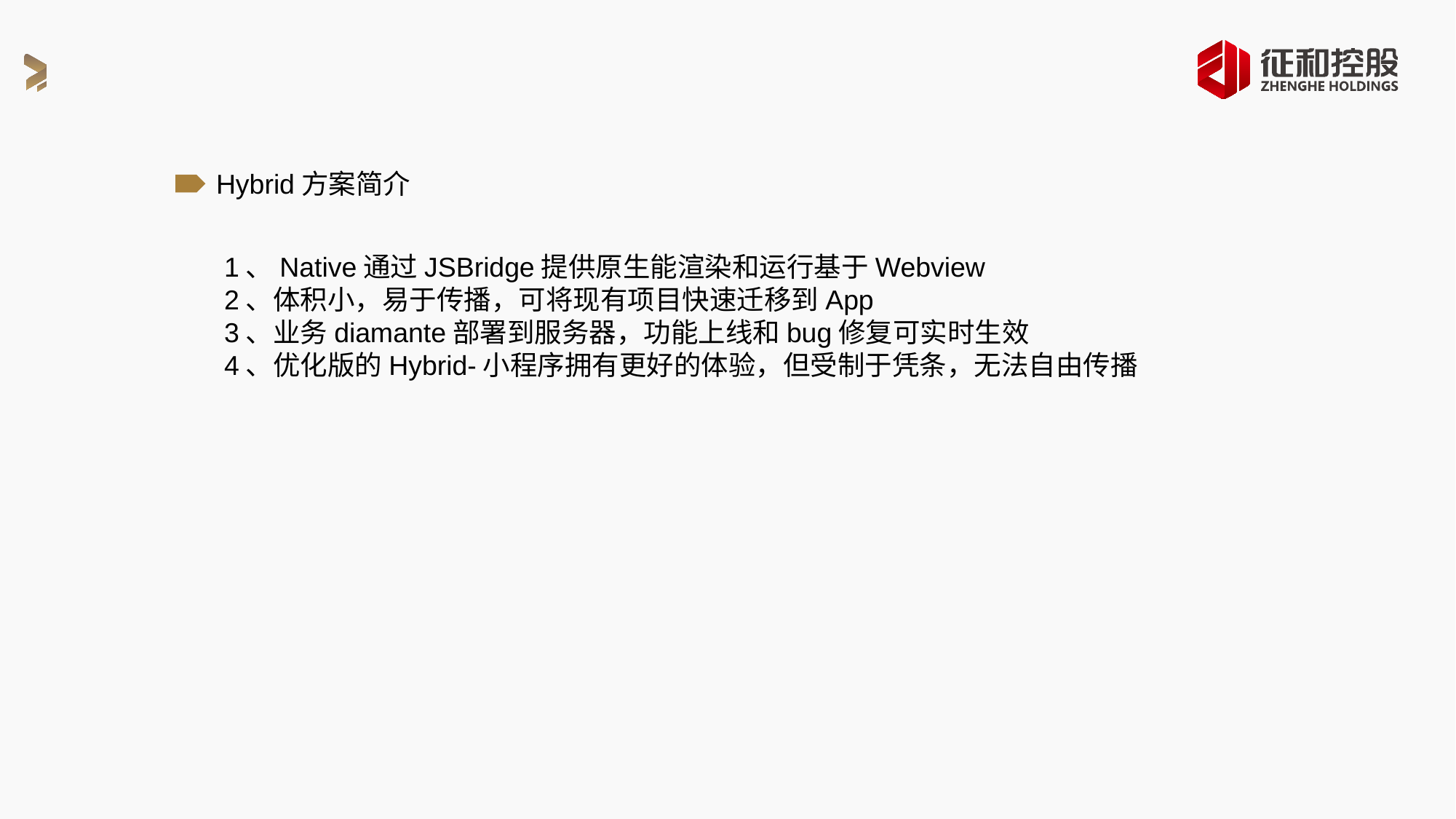

Hybrid方案简介

1、Native通过JSBridge提供原生能渲染和运行基于Webview
2、体积小，易于传播，可将现有项目快速迁移到App
3、业务diamante部署到服务器，功能上线和bug修复可实时生效
4、优化版的Hybrid-小程序拥有更好的体验，但受制于凭条，无法自由传播